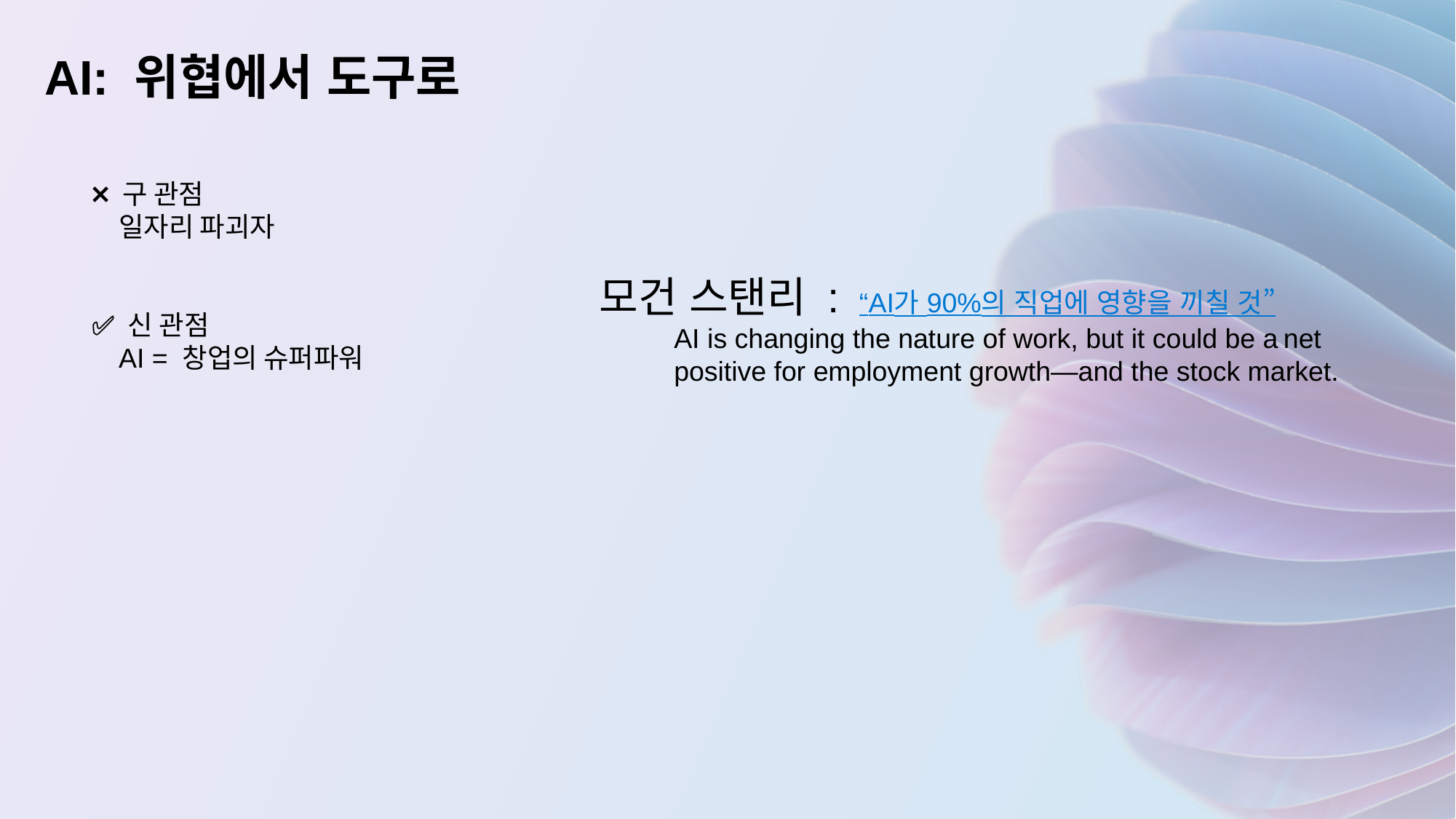

AI: 위협에서 도구로
❌ 구 관점
일자리 파괴자

✅ 신 관점
AI = 창업의 슈퍼파워
모건 스탠리 :  “AI가 90%의 직업에 영향을 끼칠 것”
AI is changing the nature of work, but it could be a net positive for employment growth—and the stock market.